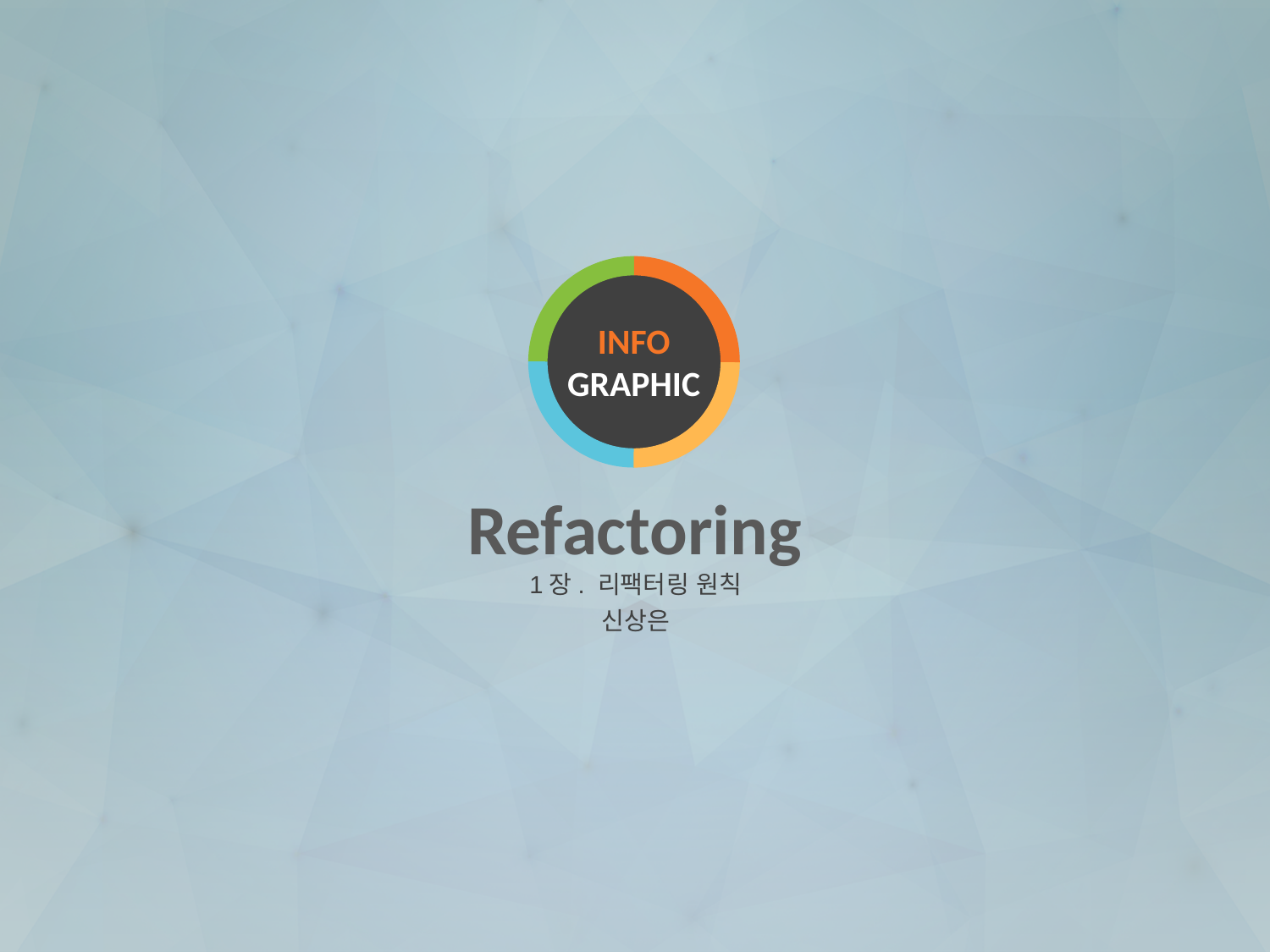

INFO
GRAPHIC
# Refactoring
1장. 리팩터링 원칙
신상은